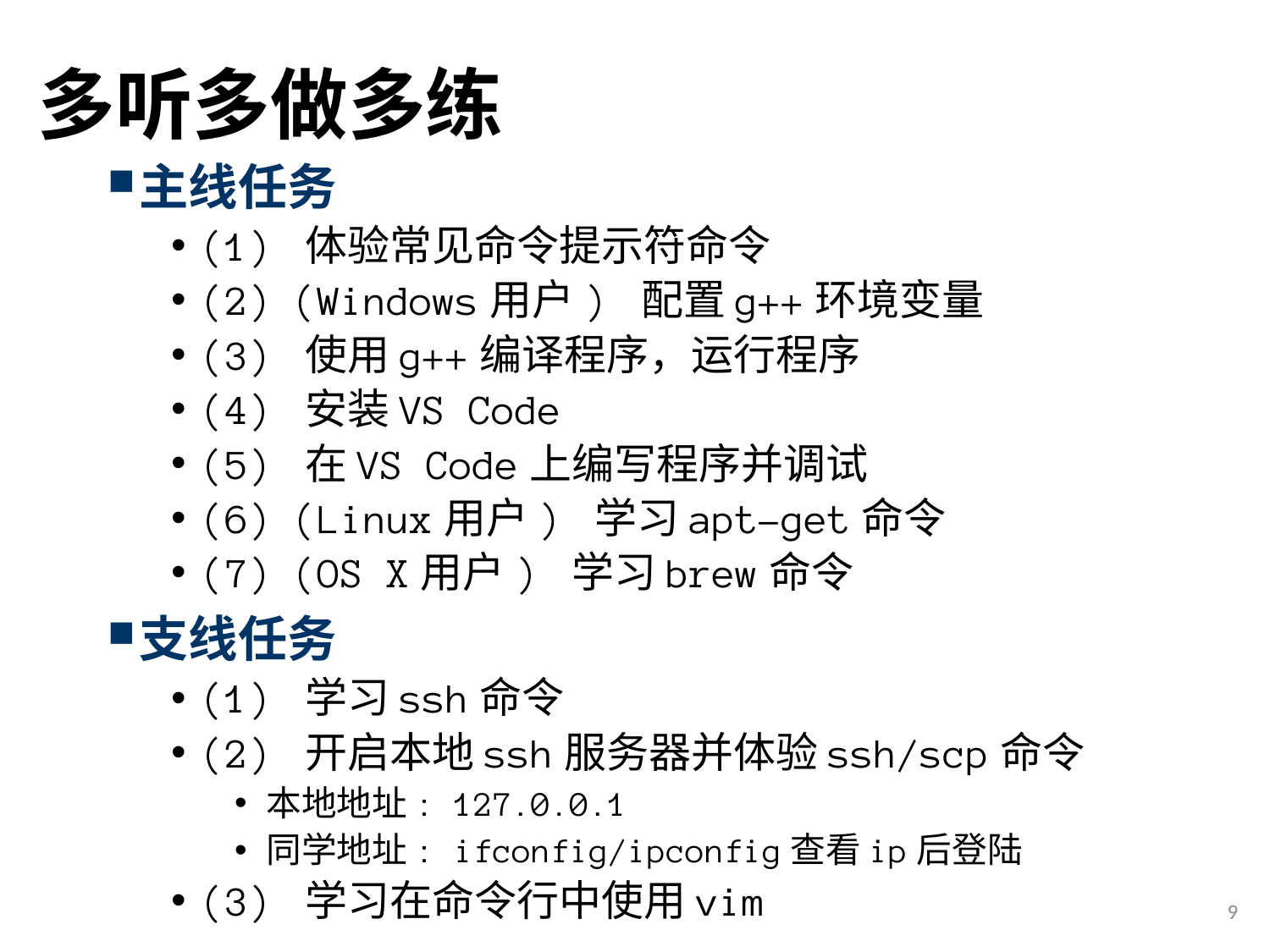

# 多听多做多练
主线任务
(1) 体验常见命令提示符命令
(2) (Windows用户) 配置g++环境变量
(3) 使用g++编译程序，运行程序
(4) 安装VS Code
(5) 在VS Code上编写程序并调试
(6) (Linux用户) 学习apt-get命令
(7) (OS X用户) 学习brew命令
支线任务
(1) 学习ssh命令
(2) 开启本地ssh服务器并体验ssh/scp命令
本地地址: 127.0.0.1
同学地址: ifconfig/ipconfig查看ip后登陆
(3) 学习在命令行中使用vim

9